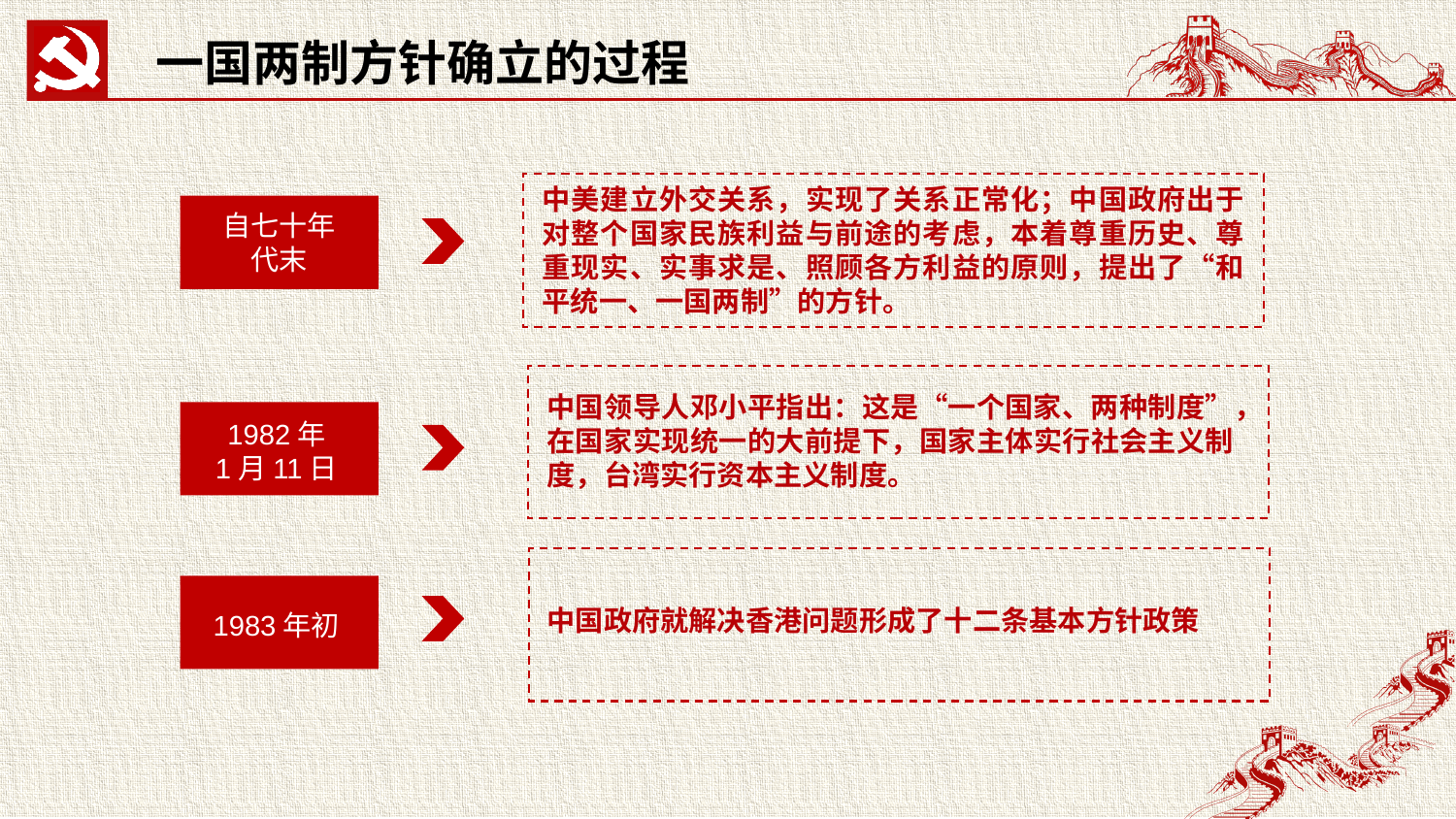

一国两制方针确立的过程

中美建立外交关系，实现了关系正常化；中国政府出于对整个国家民族利益与前途的考虑，本着尊重历史、尊重现实、实事求是、照顾各方利益的原则，提出了“和平统一、一国两制”的方针。

自七十年代末

中国领导人邓小平指出：这是“一个国家、两种制度”，在国家实现统一的大前提下，国家主体实行社会主义制度，台湾实行资本主义制度。

1982年
1月11日

中国政府就解决香港问题形成了十二条基本方针政策

1983年初